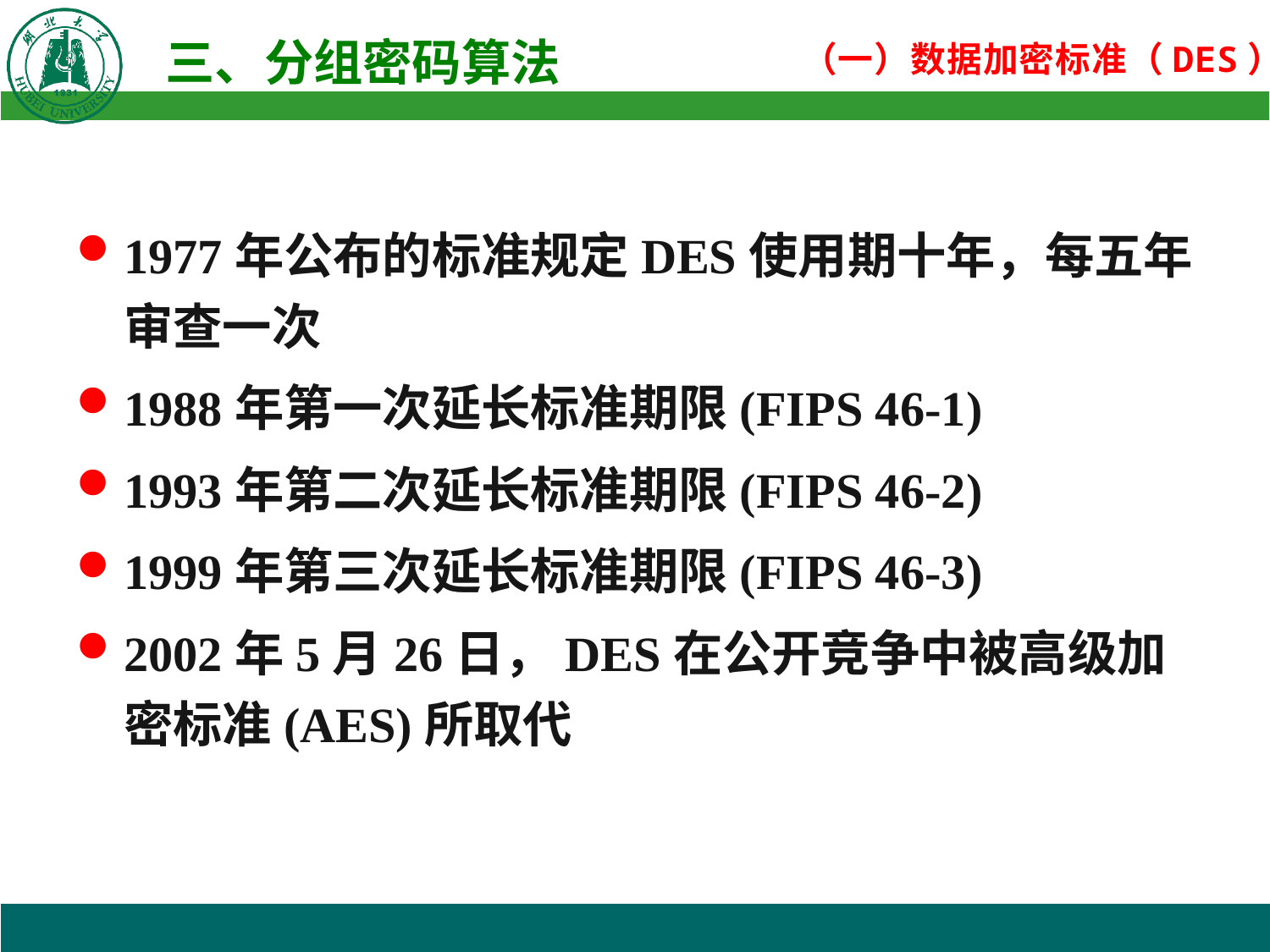

1977年公布的标准规定DES使用期十年，每五年审查一次
1988年第一次延长标准期限(FIPS 46-1)
1993年第二次延长标准期限(FIPS 46-2)
1999年第三次延长标准期限(FIPS 46-3)
2002年5月26日，DES在公开竞争中被高级加密标准(AES)所取代